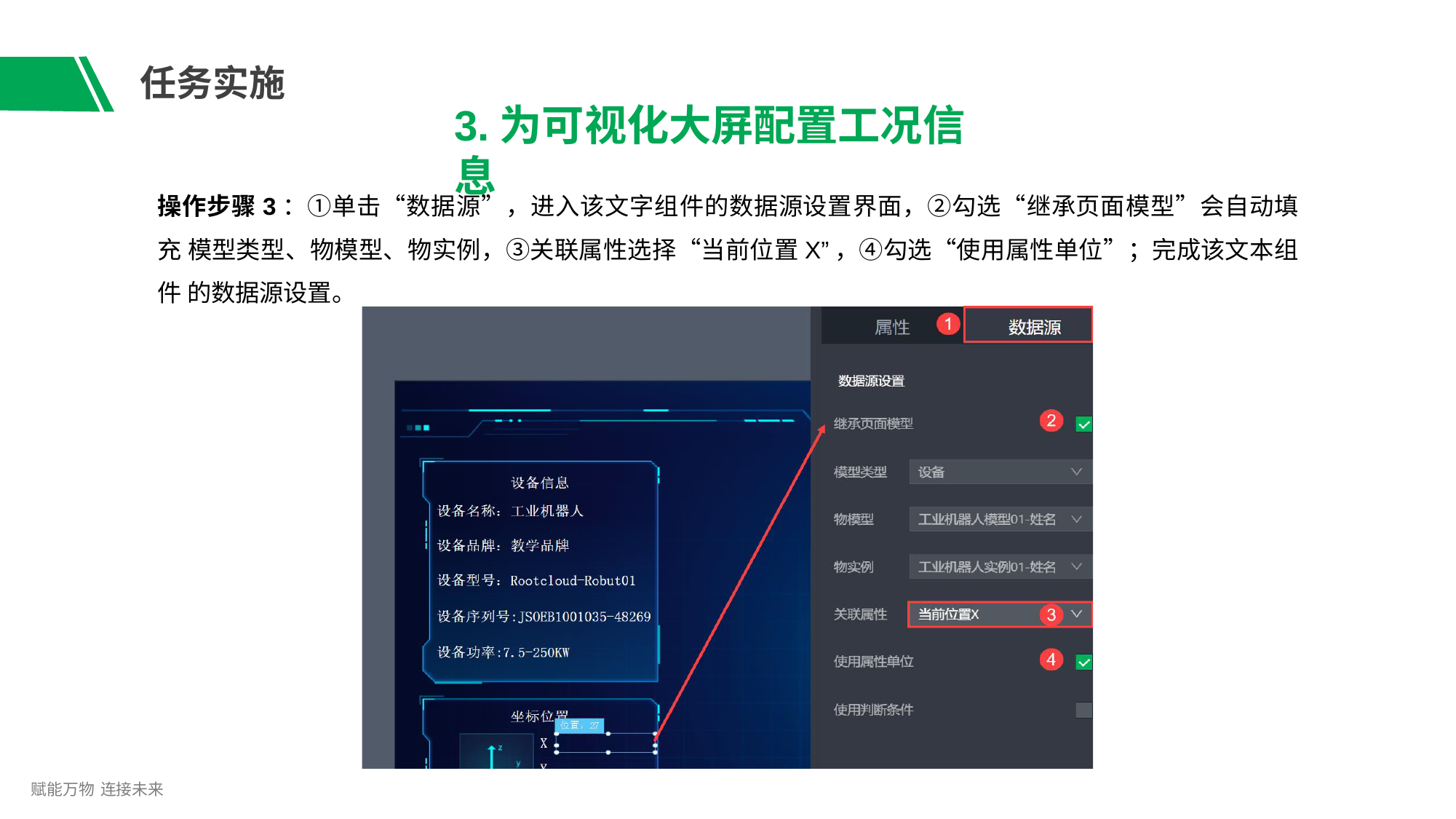

# 任务实施
3.为可视化大屏配置工况信息
操作步骤3：①单击“数据源”，进入该文字组件的数据源设置界面，②勾选“继承页面模型”会自动填充 模型类型、物模型、物实例，③关联属性选择“当前位置X”，④勾选“使用属性单位”；完成该文本组件 的数据源设置。

赋能万物 连接未来